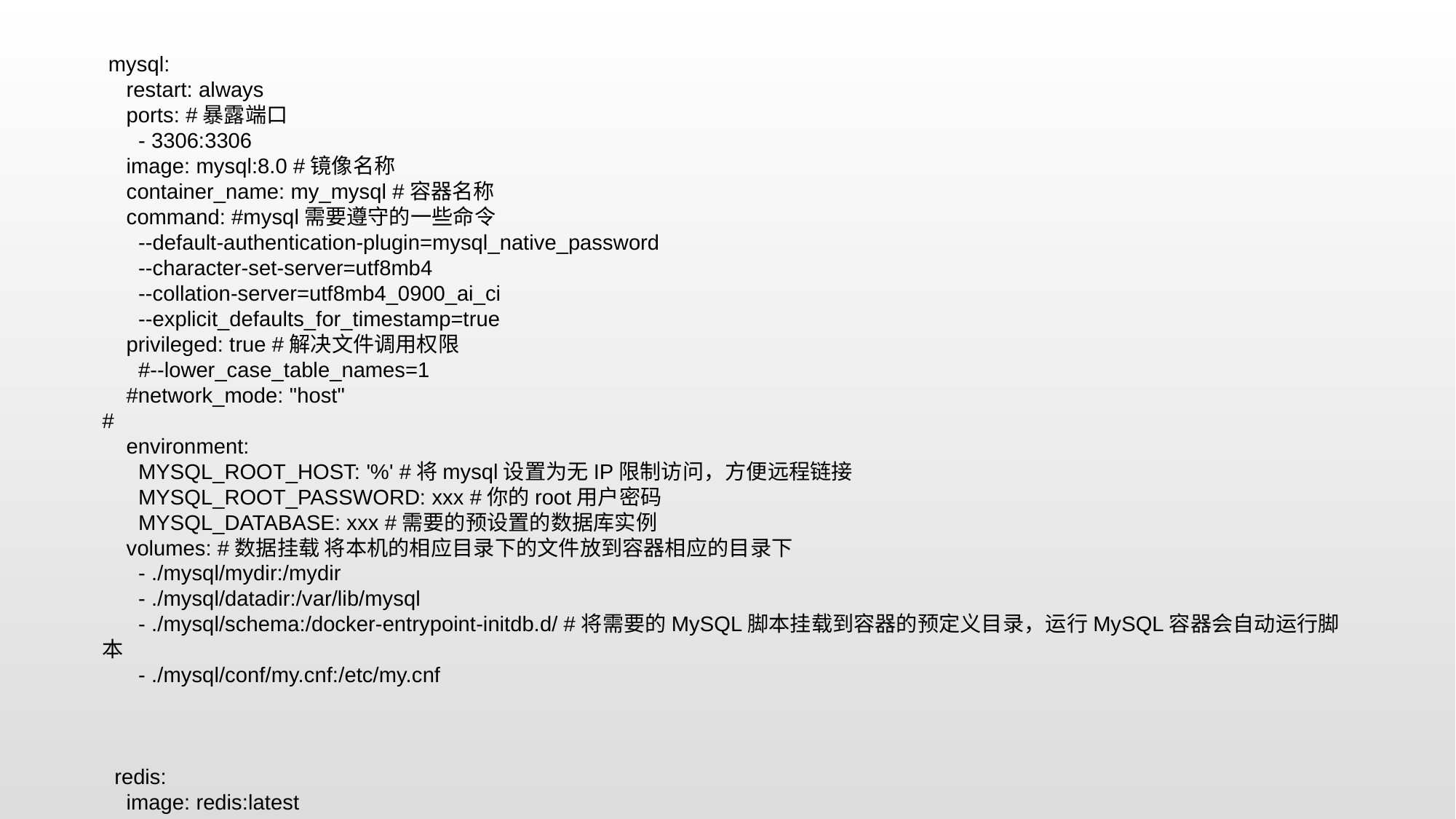

mysql:
    restart: always
    ports: #暴露端口
      - 3306:3306
    image: mysql:8.0 #镜像名称
    container_name: my_mysql #容器名称
    command: #mysql需要遵守的一些命令
      --default-authentication-plugin=mysql_native_password
      --character-set-server=utf8mb4
      --collation-server=utf8mb4_0900_ai_ci
      --explicit_defaults_for_timestamp=true
    privileged: true #解决文件调用权限
      #--lower_case_table_names=1
    #network_mode: "host"
#
    environment:
      MYSQL_ROOT_HOST: '%' #将mysql设置为无IP限制访问，方便远程链接
      MYSQL_ROOT_PASSWORD: xxx #你的root用户密码
      MYSQL_DATABASE: xxx #需要的预设置的数据库实例
    volumes: #数据挂载 将本机的相应目录下的文件放到容器相应的目录下
      - ./mysql/mydir:/mydir
      - ./mysql/datadir:/var/lib/mysql
      - ./mysql/schema:/docker-entrypoint-initdb.d/ #将需要的MySQL脚本挂载到容器的预定义目录，运行MySQL容器会自动运行脚本
      - ./mysql/conf/my.cnf:/etc/my.cnf

  redis:
    image: redis:latest